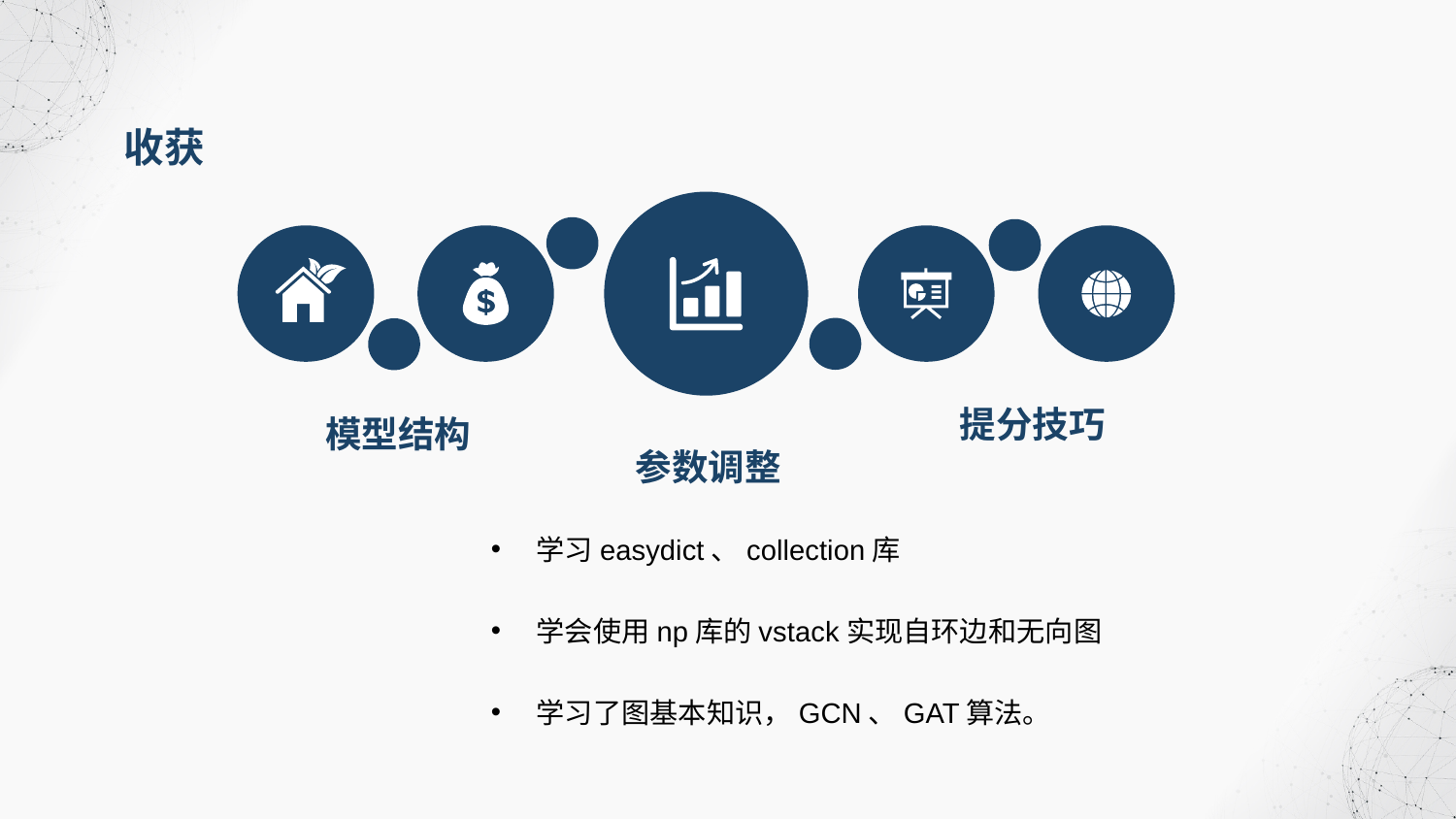

收获

提分技巧
模型结构
参数调整
学习easydict、collection库

学会使用np库的vstack实现自环边和无向图

学习了图基本知识，GCN、GAT算法。